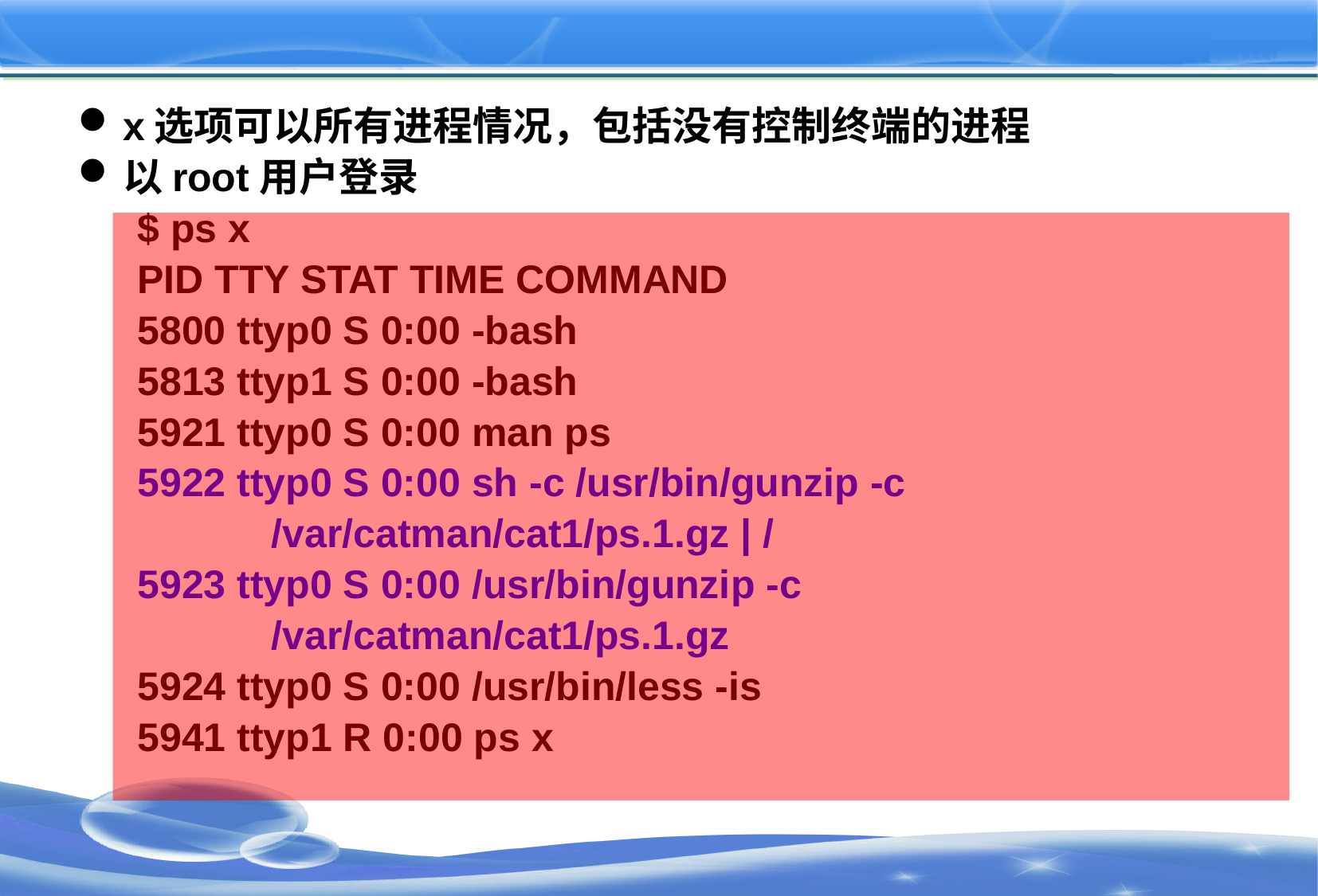

#
x选项可以所有进程情况，包括没有控制终端的进程
以root用户登录
$ ps x
PID TTY STAT TIME COMMAND
5800 ttyp0 S 0:00 -bash
5813 ttyp1 S 0:00 -bash
5921 ttyp0 S 0:00 man ps
5922 ttyp0 S 0:00 sh -c /usr/bin/gunzip -c
            /var/catman/cat1/ps.1.gz | /
5923 ttyp0 S 0:00 /usr/bin/gunzip -c
            /var/catman/cat1/ps.1.gz
5924 ttyp0 S 0:00 /usr/bin/less -is
5941 ttyp1 R 0:00 ps x